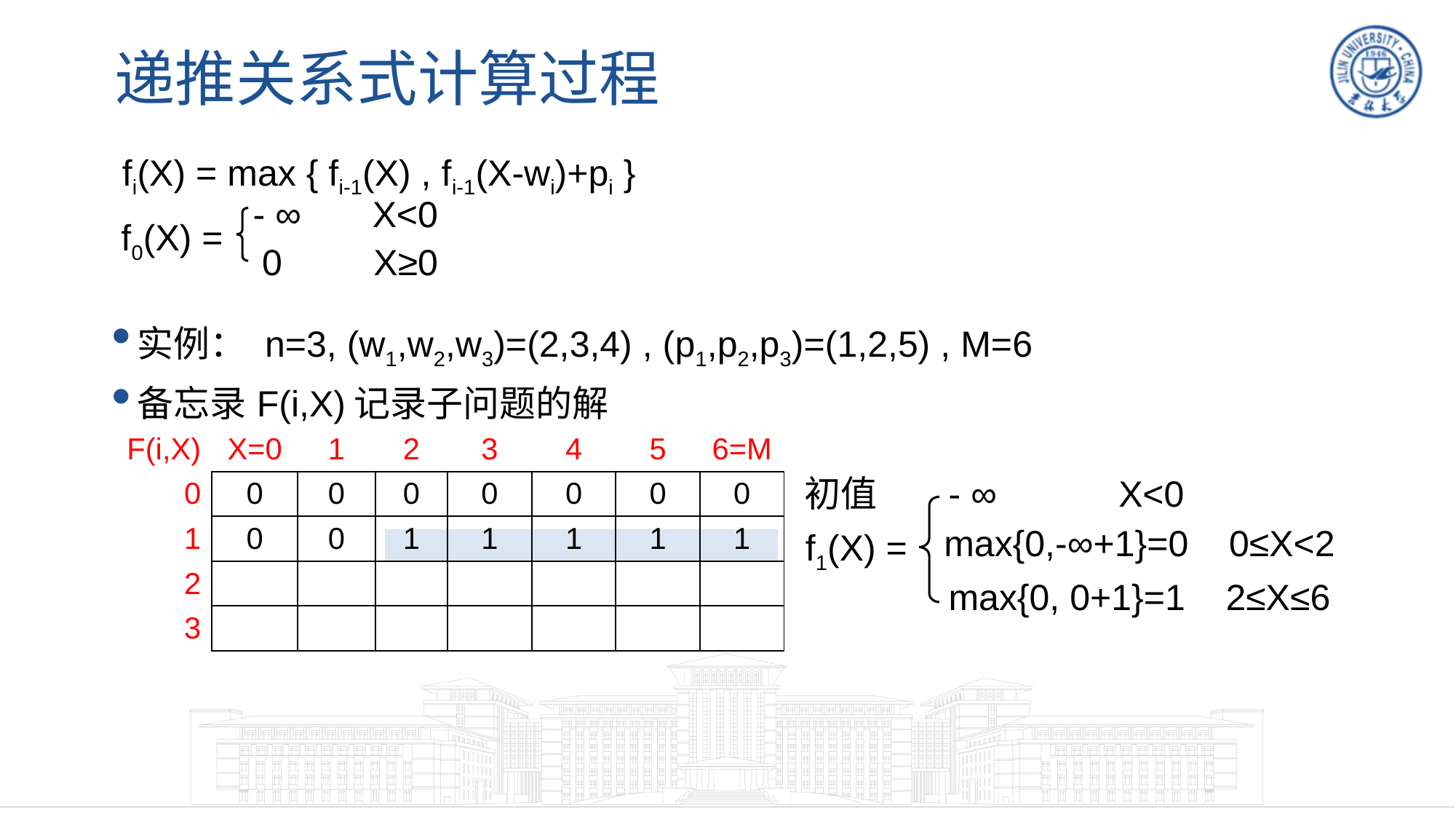

# 递推关系式计算过程
fi(X) = max { fi-1(X) , fi-1(X-wi)+pi }
- ∞       X<0

f0(X) =
0         X≥0
实例： n=3, (w1,w2,w3)=(2,3,4) , (p1,p2,p3)=(1,2,5) , M=6
备忘录F(i,X)记录子问题的解
| F(i,X) | X=0 | 1 | 2 | 3 | 4 | 5 | 6=M |
| --- | --- | --- | --- | --- | --- | --- | --- |
| 0 | 0 | 0 | 0 | 0 | 0 | 0 | 0 |
| 1 | 0 | 0 | 1 | 1 | 1 | 1 | 1 |
| 2 |  |  |  |  |  |  |  |
| 3 |  |  |  |  |  |  |  |
初值
- ∞            X<0

max{0,-∞+1}=0    0≤X<2
f1(X) =
max{0, 0+1}=1    2≤X≤6

39